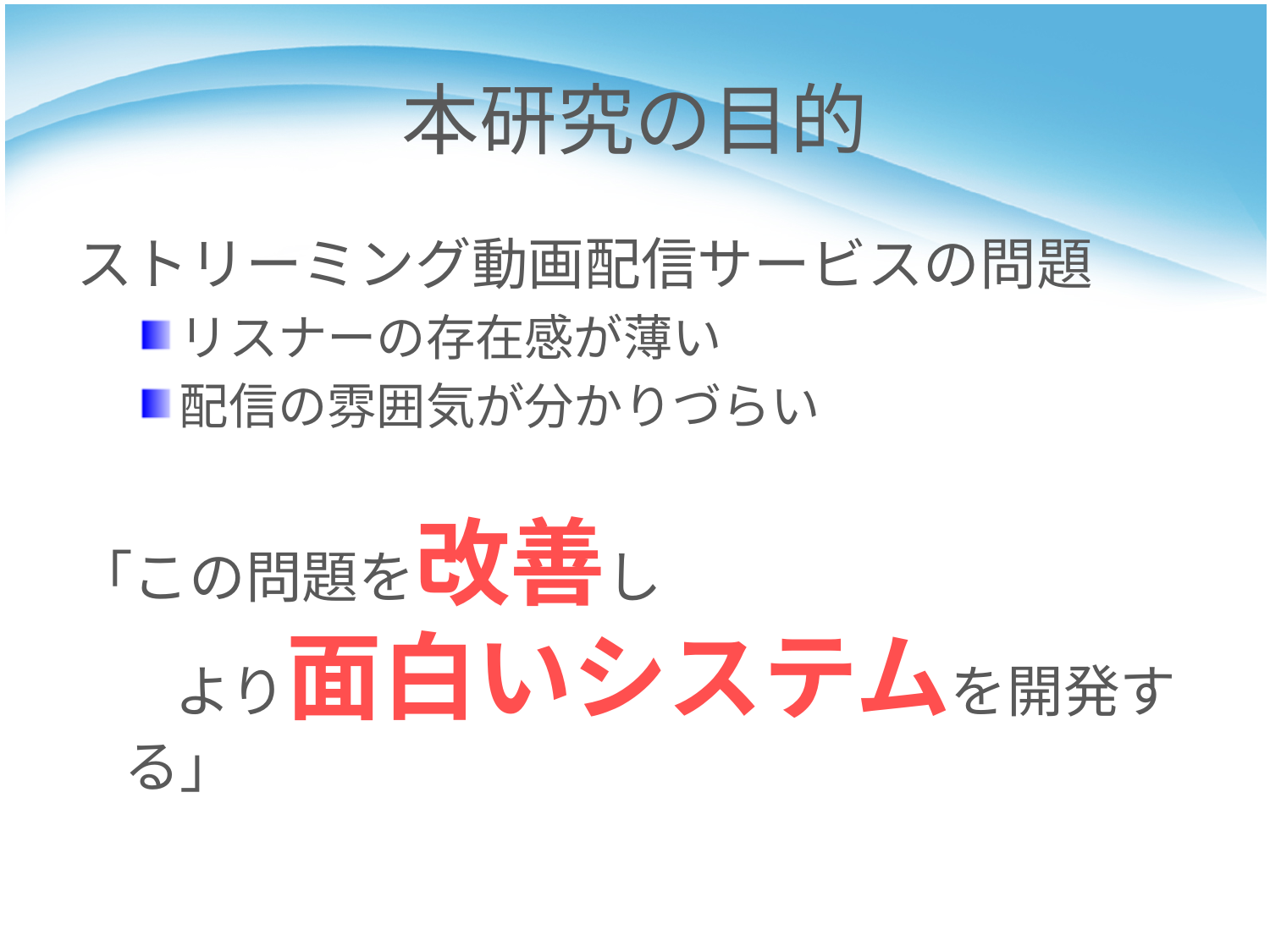

# 本研究の目的
ストリーミング動画配信サービスの問題
リスナーの存在感が薄い
配信の雰囲気が分かりづらい

「この問題を改善し
    より面白いシステムを開発する」